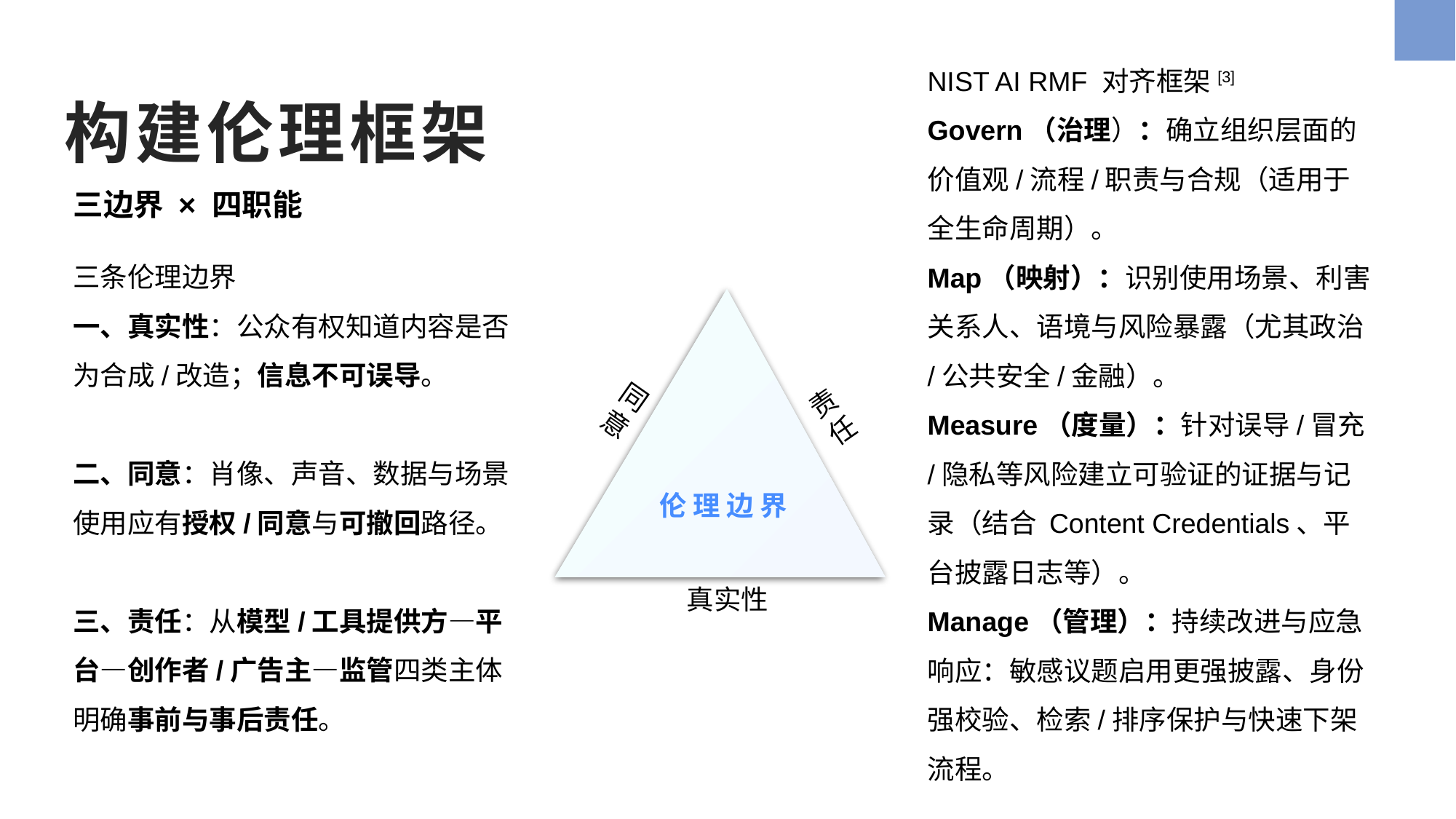

NIST AI RMF 对齐框架[3]
Govern（治理）：确立组织层面的价值观/流程/职责与合规（适用于全生命周期）。
Map（映射）：识别使用场景、利害关系人、语境与风险暴露（尤其政治/公共安全/金融）。
Measure（度量）：针对误导/冒充/隐私等风险建立可验证的证据与记录（结合 Content Credentials、平台披露日志等）。
Manage（管理）：持续改进与应急响应：敏感议题启用更强披露、身份强校验、检索/排序保护与快速下架流程。

构建伦理框架
三边界 × 四职能
三条伦理边界
一、真实性：公众有权知道内容是否为合成/改造；信息不可误导。

二、同意：肖像、声音、数据与场景使用应有授权/同意与可撤回路径。

三、责任：从模型/工具提供方—平台—创作者/广告主—监管四类主体明确事前与事后责任。

伦 理 边 界
同意
责任
真实性